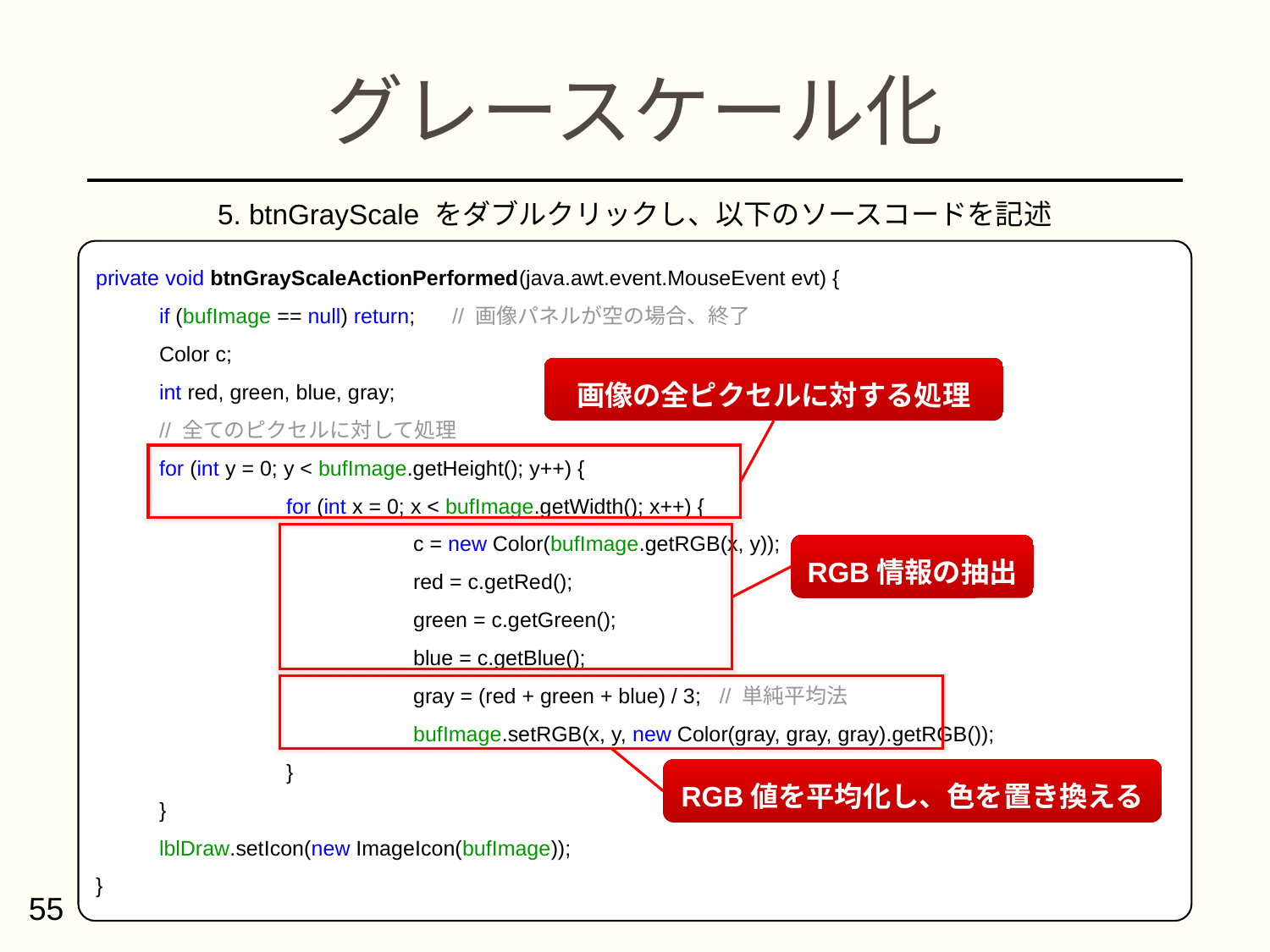

# グレースケール化
5. btnGrayScale をダブルクリックし、以下のソースコードを記述
private void btnGrayScaleActionPerformed(java.awt.event.MouseEvent evt) {
if (bufImage == null) return; 　// 画像パネルが空の場合、終了
Color c;
int red, green, blue, gray;
// 全てのピクセルに対して処理
for (int y = 0; y < bufImage.getHeight(); y++) {
	for (int x = 0; x < bufImage.getWidth(); x++) {
		c = new Color(bufImage.getRGB(x, y));
		red = c.getRed();
		green = c.getGreen();
		blue = c.getBlue();
		gray = (red + green + blue) / 3;   // 単純平均法
		bufImage.setRGB(x, y, new Color(gray, gray, gray).getRGB());
	}
}
lblDraw.setIcon(new ImageIcon(bufImage));
}
画像の全ピクセルに対する処理

RGB情報の抽出

RGB値を平均化し、色を置き換える
55